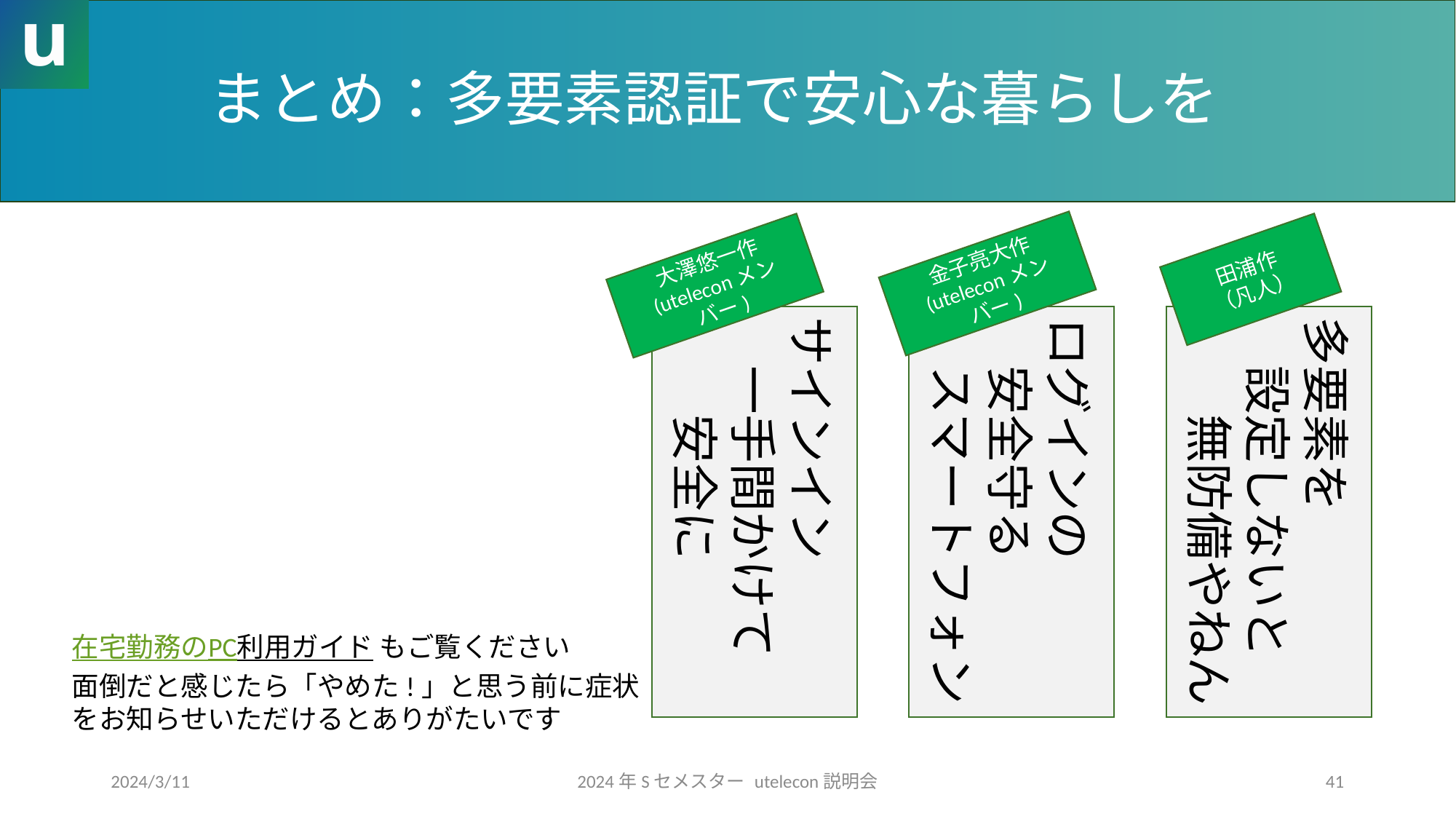

# まとめ：多要素認証で安心な暮らしを
田浦作
（凡人）
金子亮大作
(uteleconメンバー)
大澤悠一作
(uteleconメンバー)
サインイン
　一手間かけて
　　安全に
多要素を
　設定しないと
　　無防備やねん
ログインの
　安全守る
　スマートフォン
在宅勤務のPC利用ガイド もご覧ください
面倒だと感じたら「やめた!」と思う前に症状をお知らせいただけるとありがたいです
2024/3/11
2024年Sセメスター utelecon説明会
41